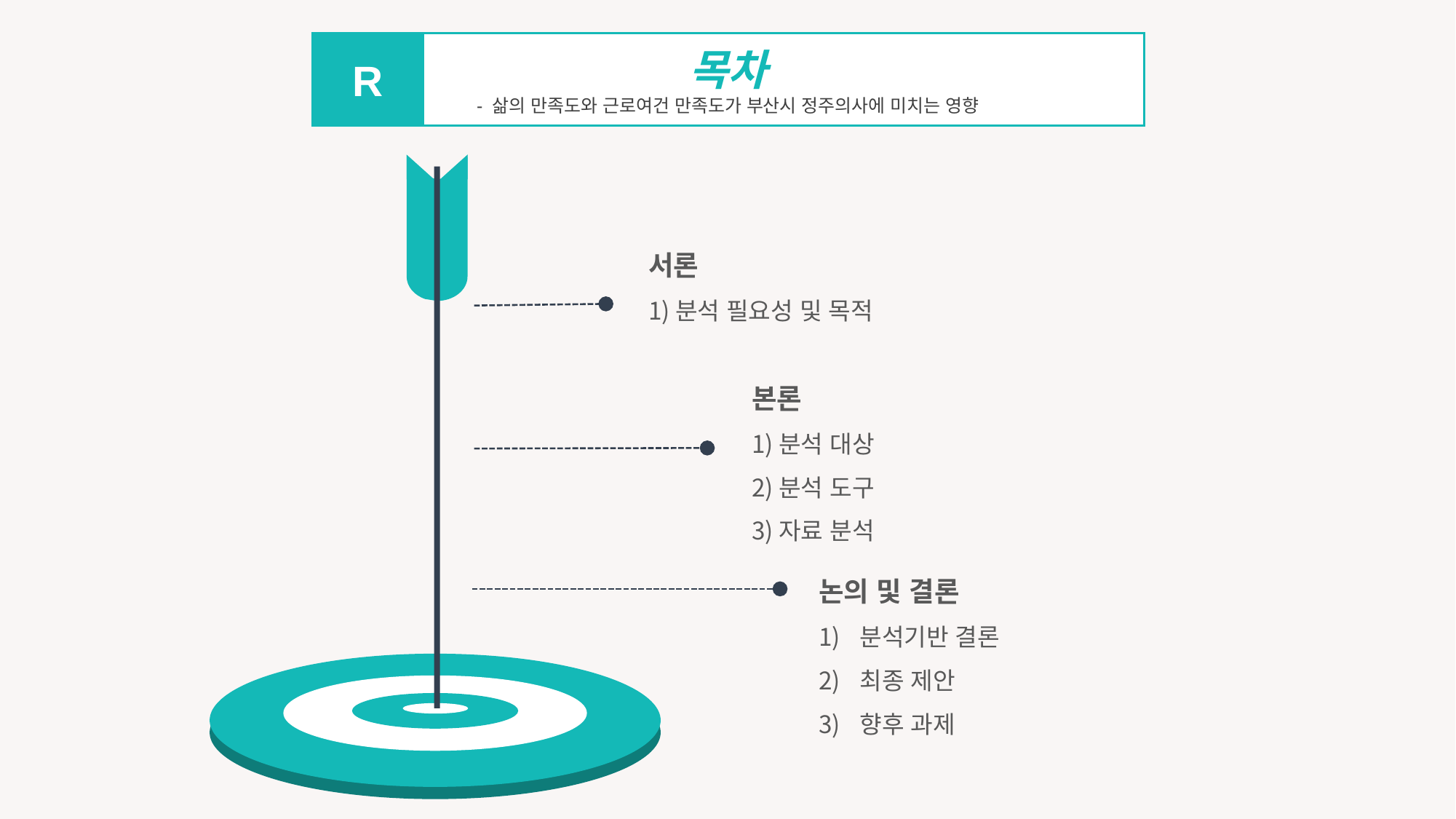

목차
- 삶의 만족도와 근로여건 만족도가 부산시 정주의사에 미치는 영향
R

서론
분석 필요성 및 목적
본론
분석 대상
분석 도구
자료 분석
논의 및 결론
분석기반 결론
최종 제안
향후 과제